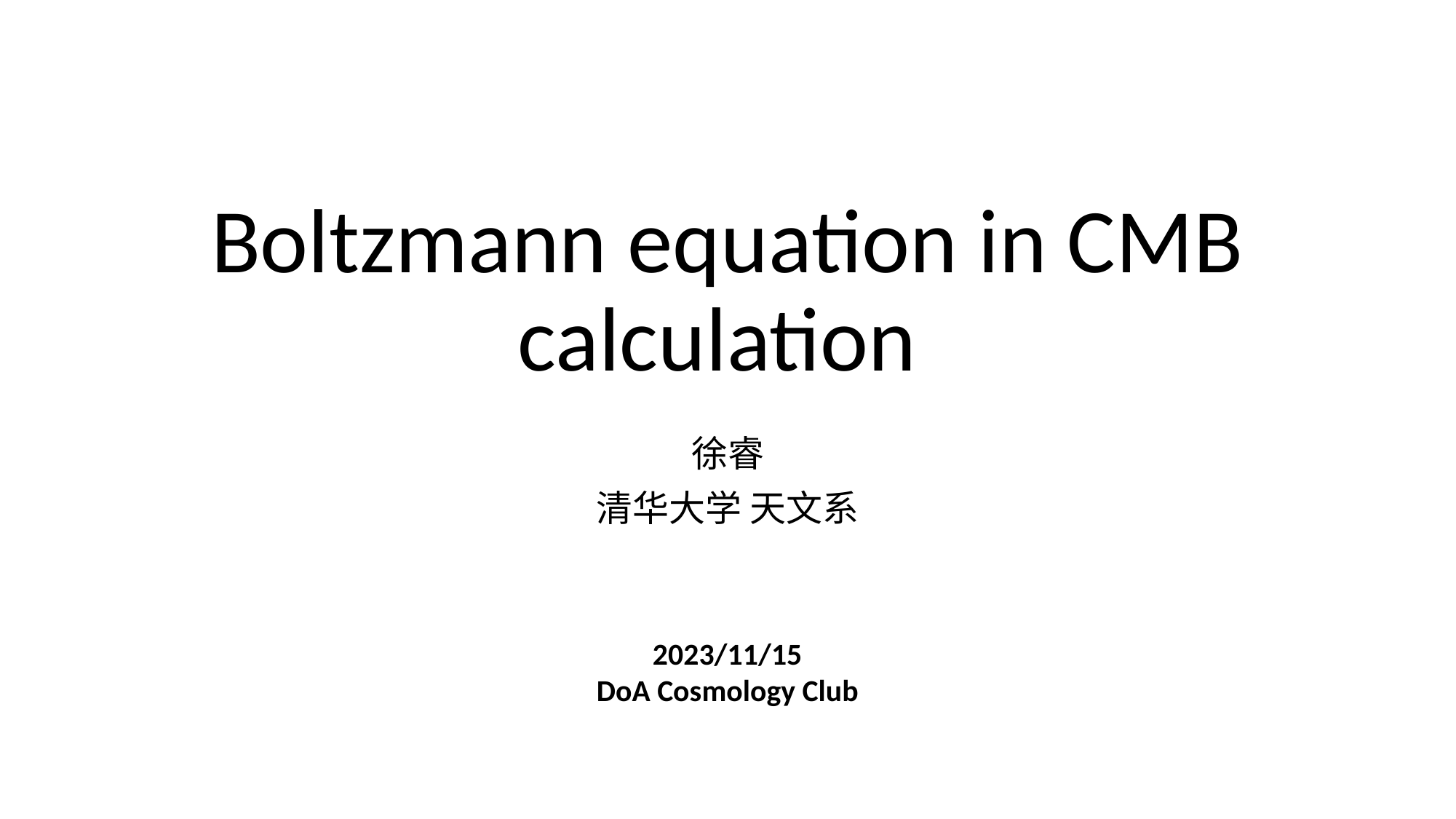

# Boltzmann equation in CMB calculation
徐睿
清华大学 天文系
2023/11/15
DoA Cosmology Club